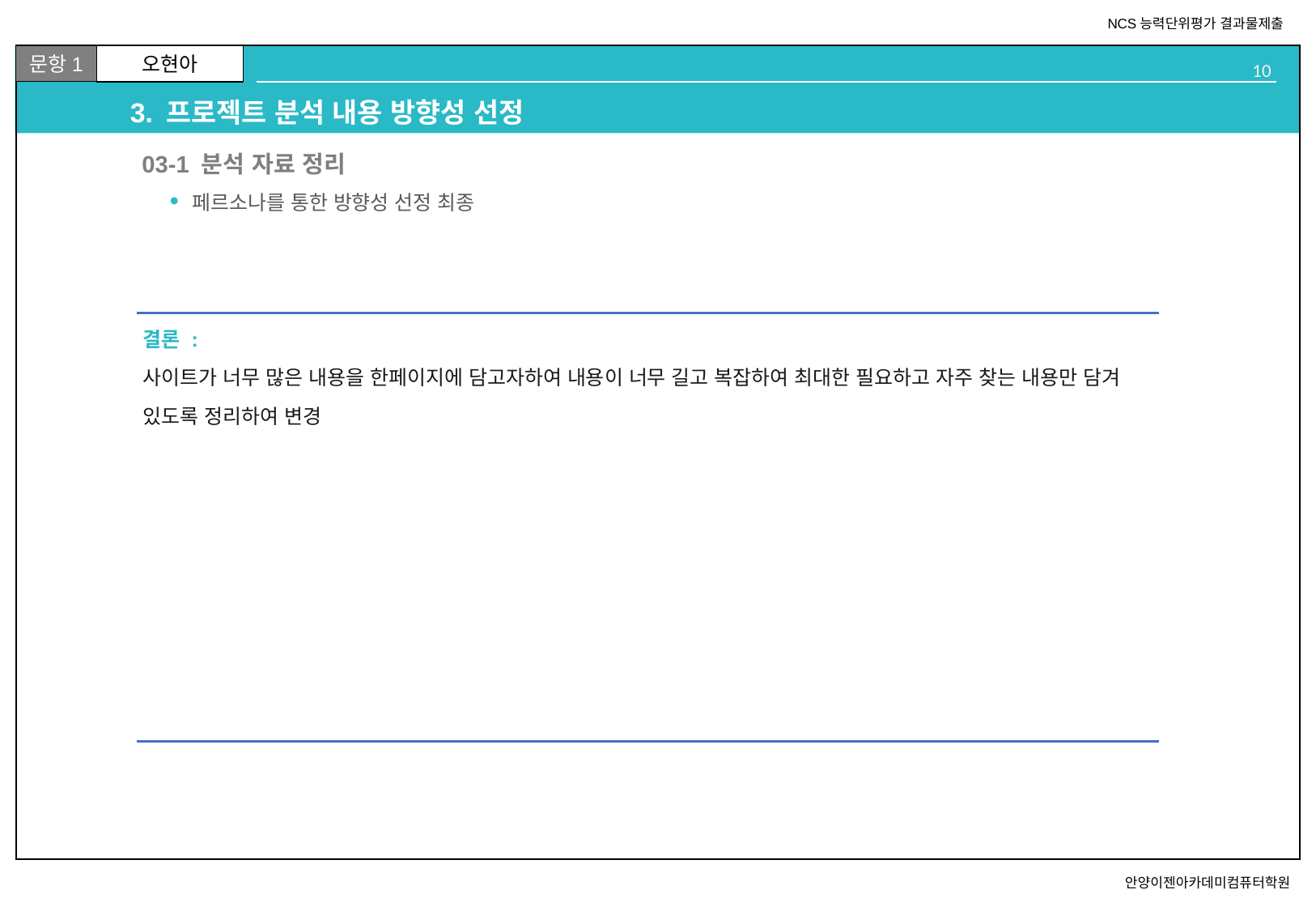

# 3. 프로젝트 분석 내용 방향성 선정
02
03-1 분석 자료 정리
페르소나를 통한 방향성 선정 최종
| 결론 : 사이트가 너무 많은 내용을 한페이지에 담고자하여 내용이 너무 길고 복잡하여 최대한 필요하고 자주 찾는 내용만 담겨 있도록 정리하여 변경 |
| --- |